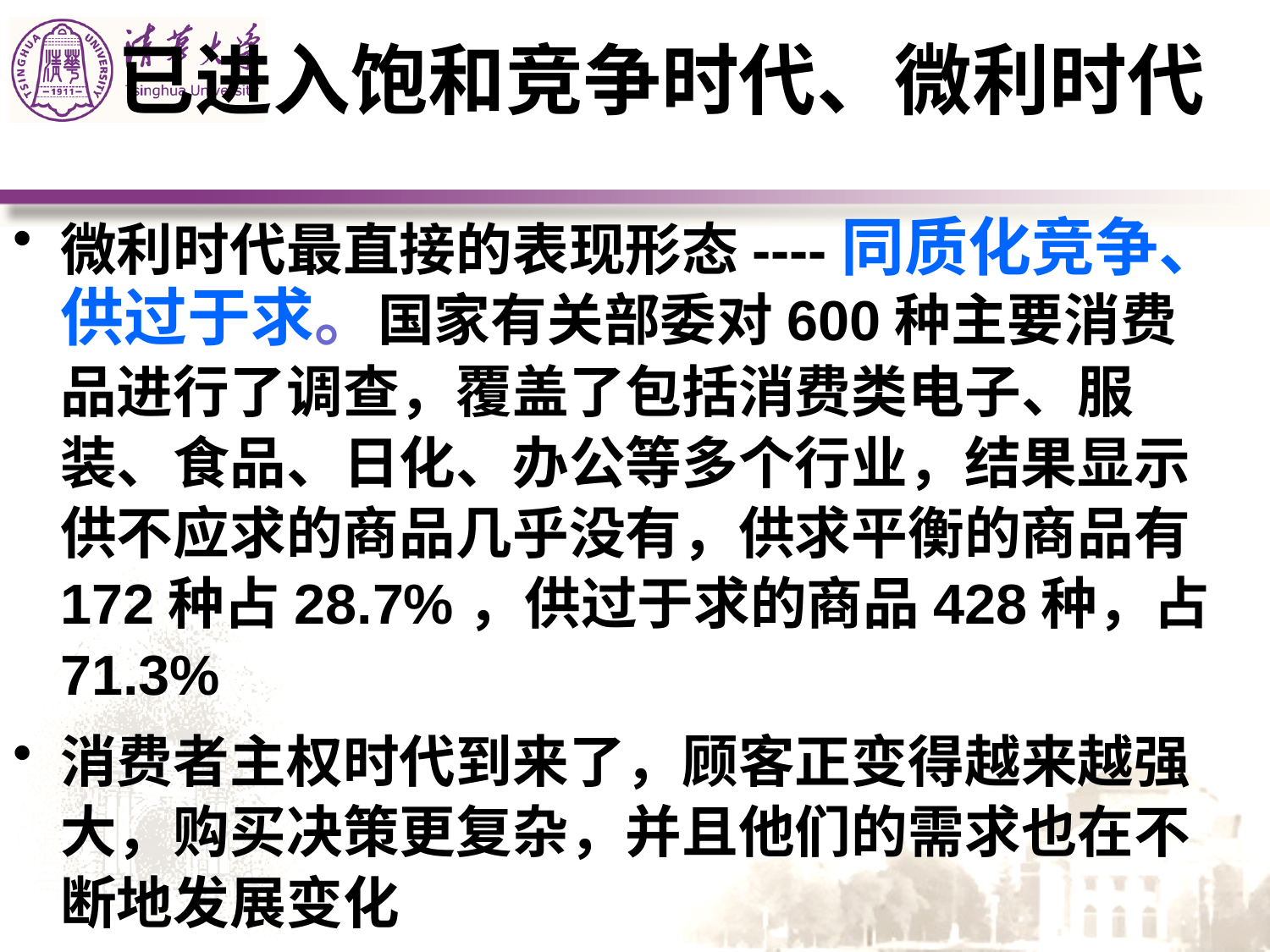

# 已进入饱和竞争时代、微利时代
微利时代最直接的表现形态----同质化竞争、供过于求。国家有关部委对600种主要消费品进行了调查，覆盖了包括消费类电子、服装、食品、日化、办公等多个行业，结果显示供不应求的商品几乎没有，供求平衡的商品有172种占28.7%，供过于求的商品428种，占71.3%
消费者主权时代到来了，顾客正变得越来越强大，购买决策更复杂，并且他们的需求也在不断地发展变化
技术导向——产品导向——市场导向